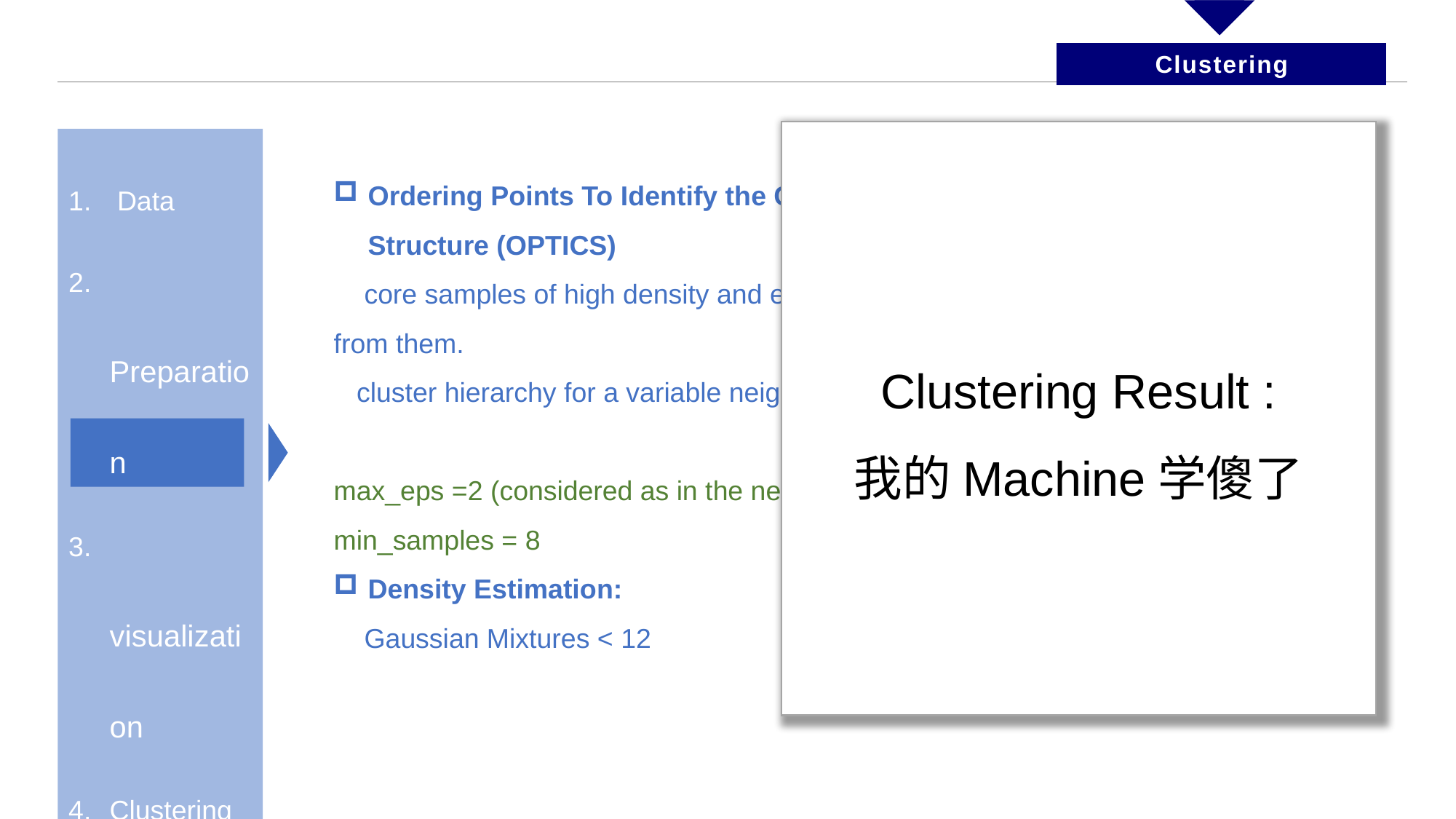

Clustering

Clustering Result :
我的Machine学傻了
 Data
 Preparation
 visualization
Clustering

Ordering Points To Identify the Clustering Structure (OPTICS)
    core samples of high density and expands clusters from them.
   cluster hierarchy for a variable neighborhood radius
max_eps =2 (considered as in the neighborhood)
min_samples = 8
Density Estimation:
    Gaussian Mixtures < 12